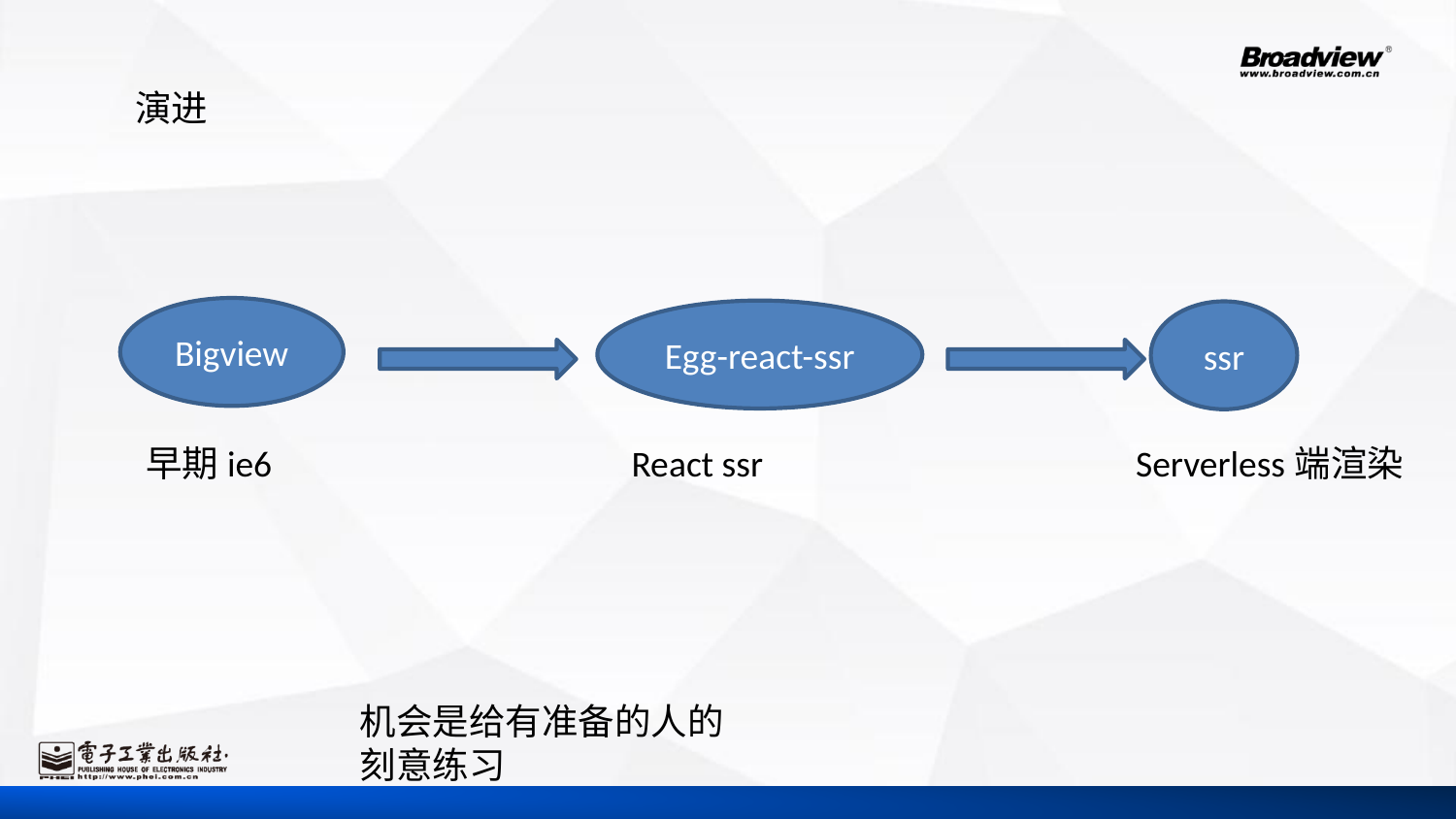

演进
Bigview
Egg-react-ssr
ssr

早期ie6
React ssr
Serverless端渲染
机会是给有准备的人的
刻意练习